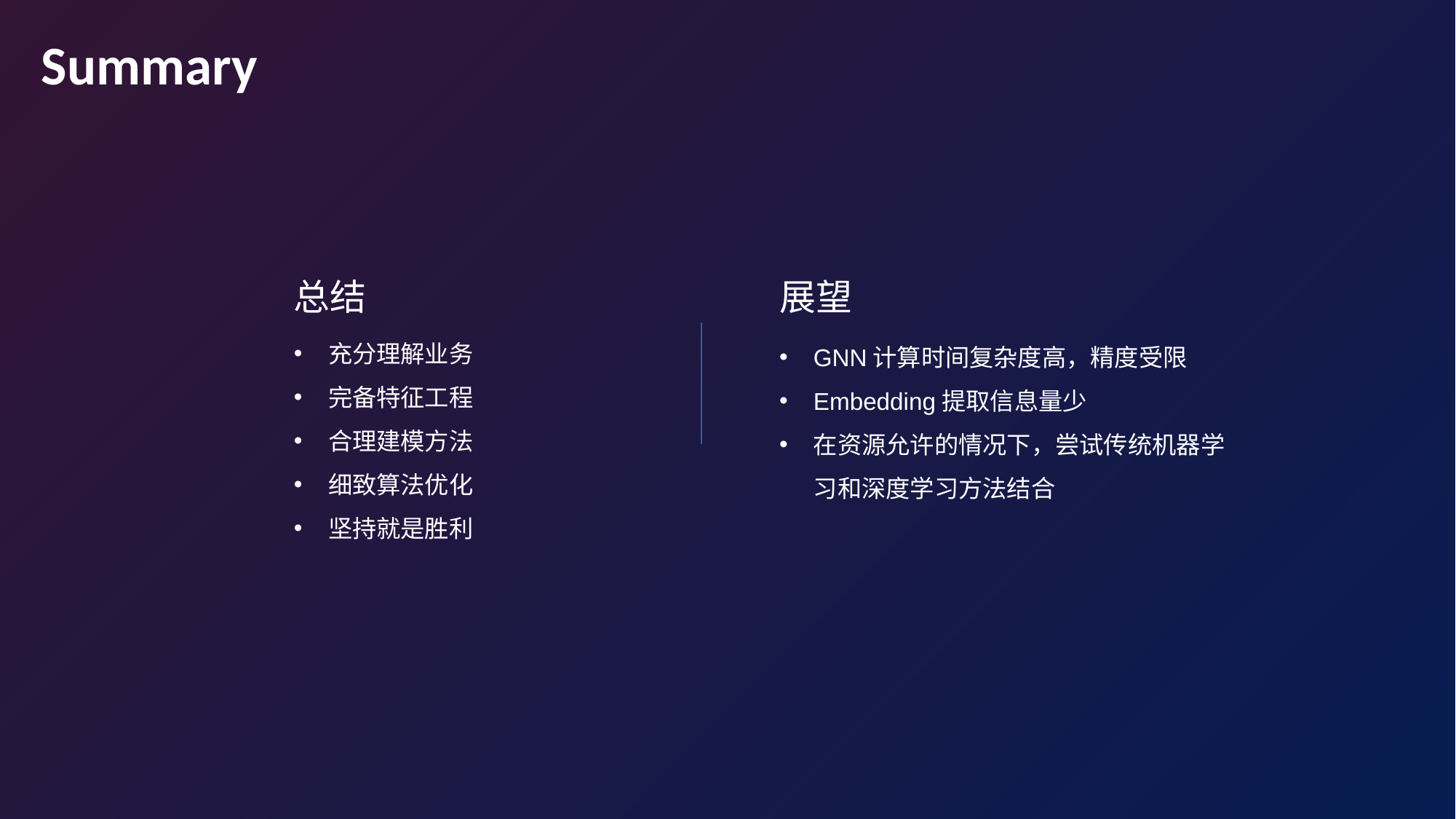

Summary

展望
总结
充分理解业务
完备特征工程
合理建模方法
细致算法优化
坚持就是胜利
GNN计算时间复杂度高，精度受限
Embedding提取信息量少
在资源允许的情况下，尝试传统机器学习和深度学习方法结合